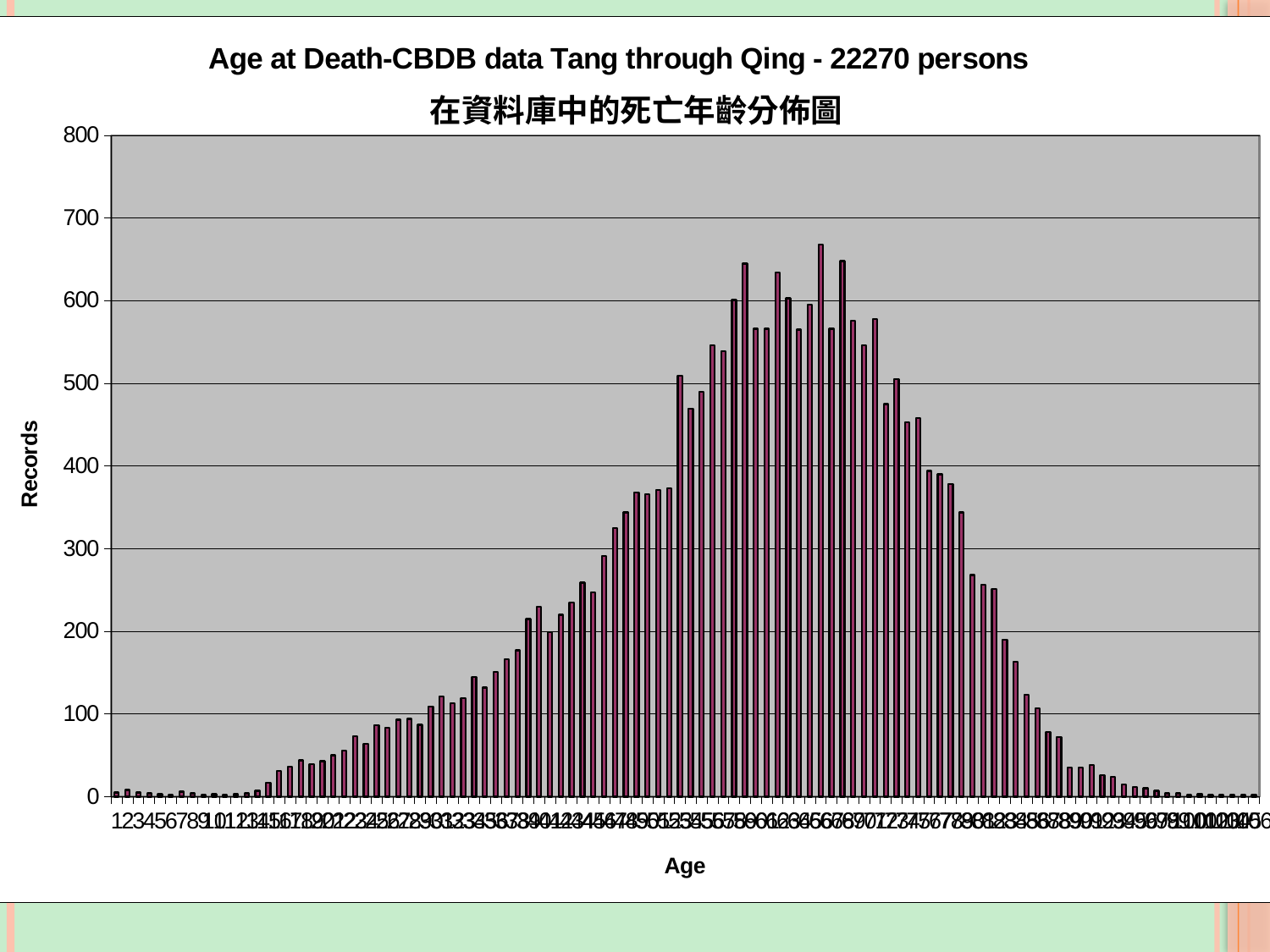

### Chart: Age at Death-CBDB data Tang through Qing - 22270 persons

| Category | NumberOfDups |
|---|---|
在資料庫中的死亡年齡分佈圖